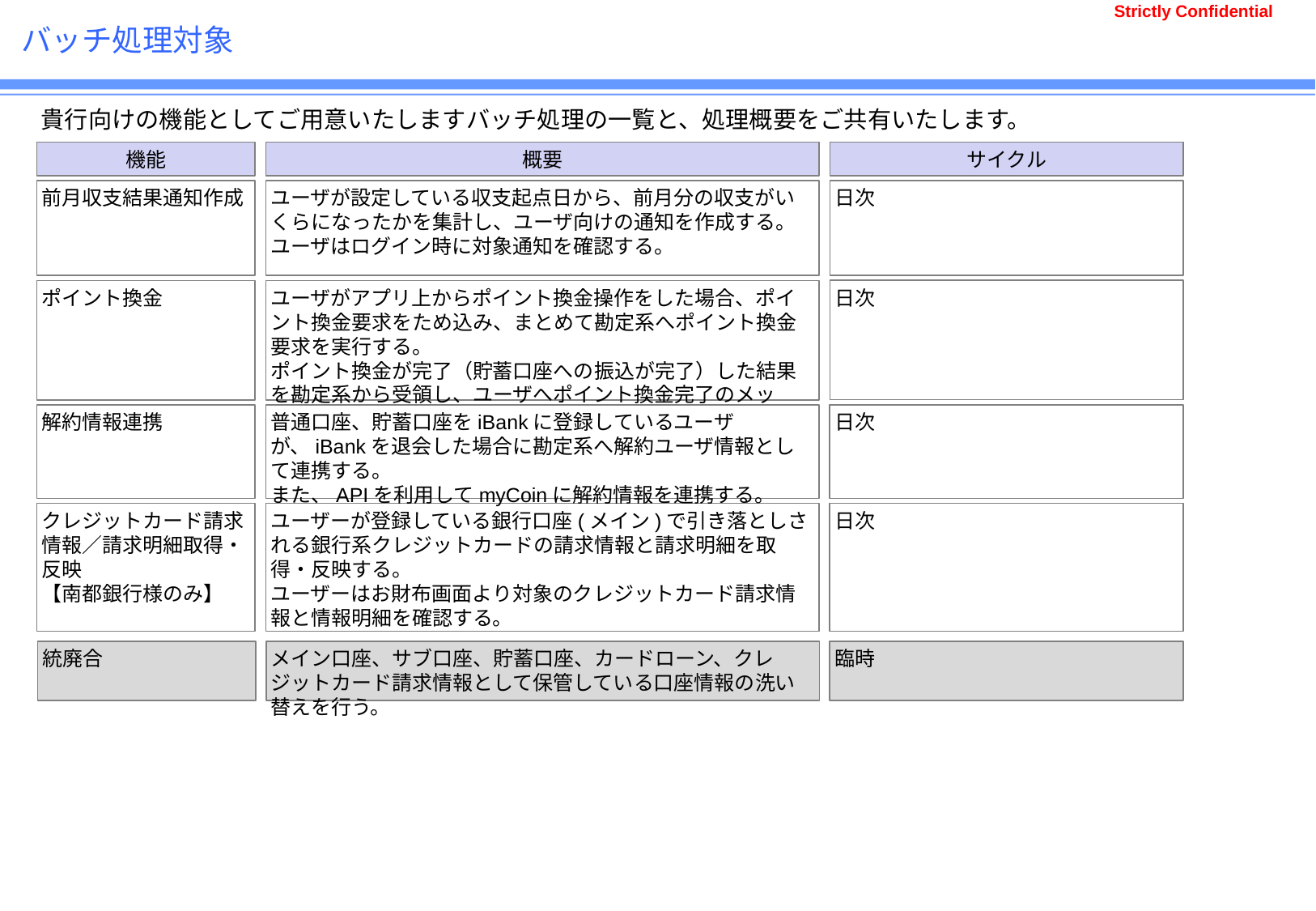

# バッチ処理対象
貴行向けの機能としてご用意いたしますバッチ処理の一覧と、処理概要をご共有いたします。
機能
概要
サイクル
前月収支結果通知作成
ユーザが設定している収支起点日から、前月分の収支がいくらになったかを集計し、ユーザ向けの通知を作成する。
ユーザはログイン時に対象通知を確認する。
日次
ポイント換金
ユーザがアプリ上からポイント換金操作をした場合、ポイント換金要求をため込み、まとめて勘定系へポイント換金要求を実行する。
ポイント換金が完了（貯蓄口座への振込が完了）した結果を勘定系から受領し、ユーザへポイント換金完了のメッセージを表示する。
日次
日次
解約情報連携
普通口座、貯蓄口座をiBankに登録しているユーザが、iBankを退会した場合に勘定系へ解約ユーザ情報として連携する。
また、APIを利用してmyCoinに解約情報を連携する。
日次

クレジットカード請求情報／請求明細取得・反映
【南都銀行様のみ】
ユーザーが登録している銀行口座(メイン)で引き落としされる銀行系クレジットカードの請求情報と請求明細を取得・反映する。
ユーザーはお財布画面より対象のクレジットカード請求情報と情報明細を確認する。

統廃合
メイン口座、サブ口座、貯蓄口座、カードローン、クレジットカード請求情報として保管している口座情報の洗い替えを行う。
臨時